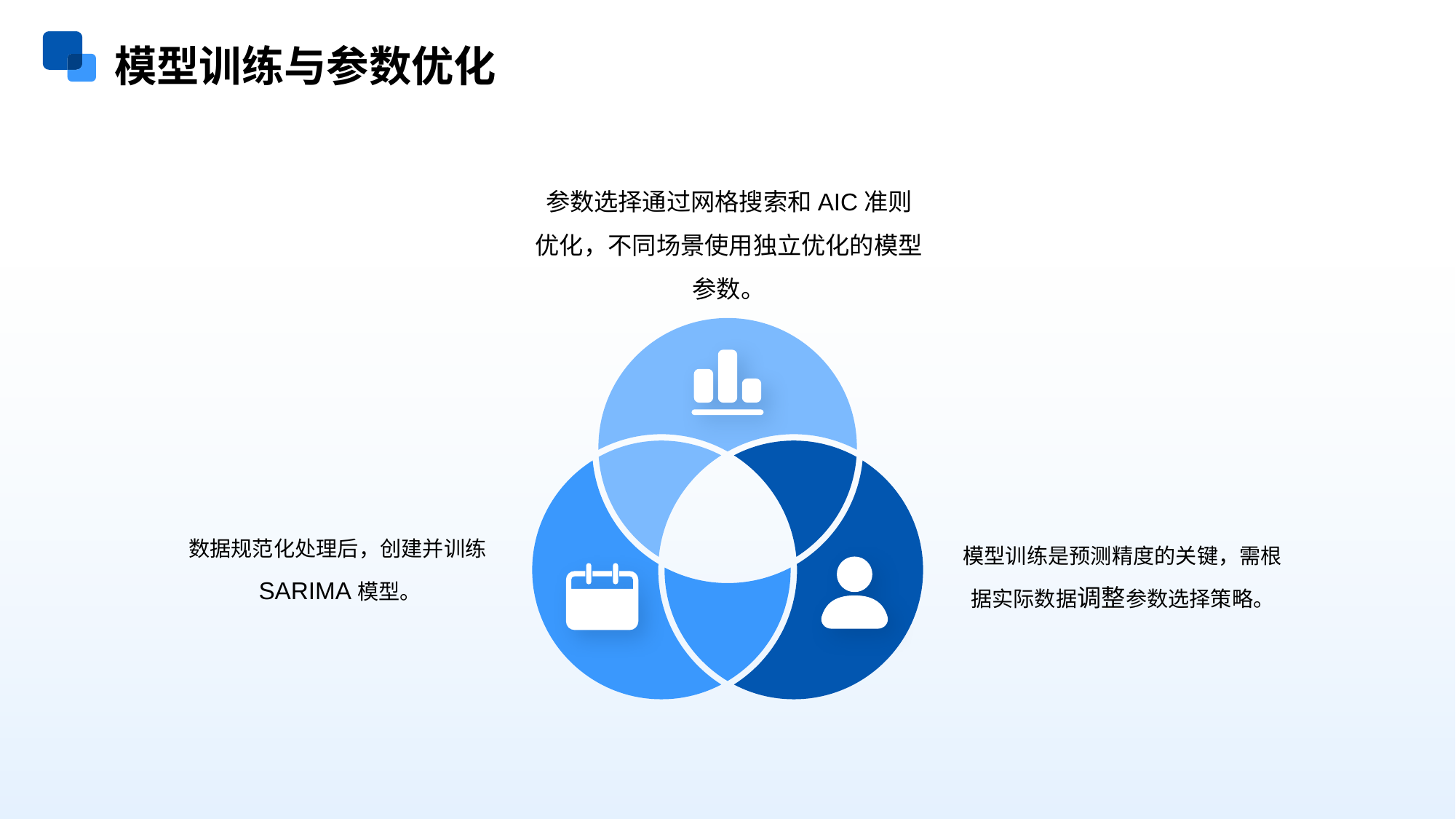

模型训练与参数优化

参数选择通过网格搜索和AIC准则优化，不同场景使用独立优化的模型参数。

数据规范化处理后，创建并训练SARIMA模型。
模型训练是预测精度的关键，需根据实际数据调整参数选择策略。